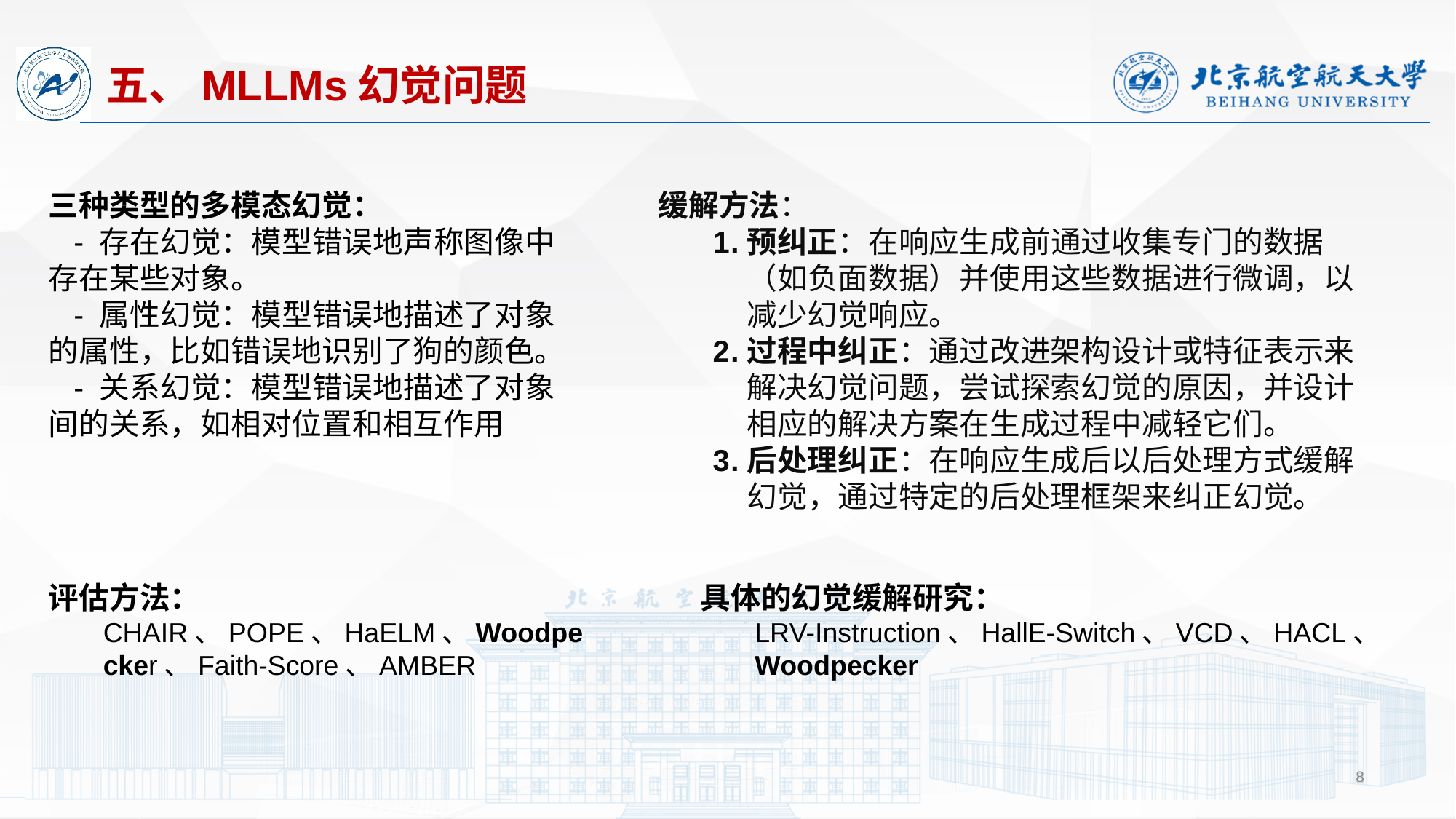

五、MLLMs幻觉问题
三种类型的多模态幻觉：
   - 存在幻觉：模型错误地声称图像中存在某些对象。
   - 属性幻觉：模型错误地描述了对象的属性，比如错误地识别了狗的颜色。
   - 关系幻觉：模型错误地描述了对象间的关系，如相对位置和相互作用
缓解方法：
预纠正：在响应生成前通过收集专门的数据（如负面数据）并使用这些数据进行微调，以减少幻觉响应。
过程中纠正：通过改进架构设计或特征表示来解决幻觉问题，尝试探索幻觉的原因，并设计相应的解决方案在生成过程中减轻它们。
后处理纠正：在响应生成后以后处理方式缓解幻觉，通过特定的后处理框架来纠正幻觉。
评估方法：
CHAIR、POPE、HaELM、Woodpecker、Faith-Score、AMBER
具体的幻觉缓解研究：
LRV-Instruction、HallE-Switch、VCD、HACL、Woodpecker
8